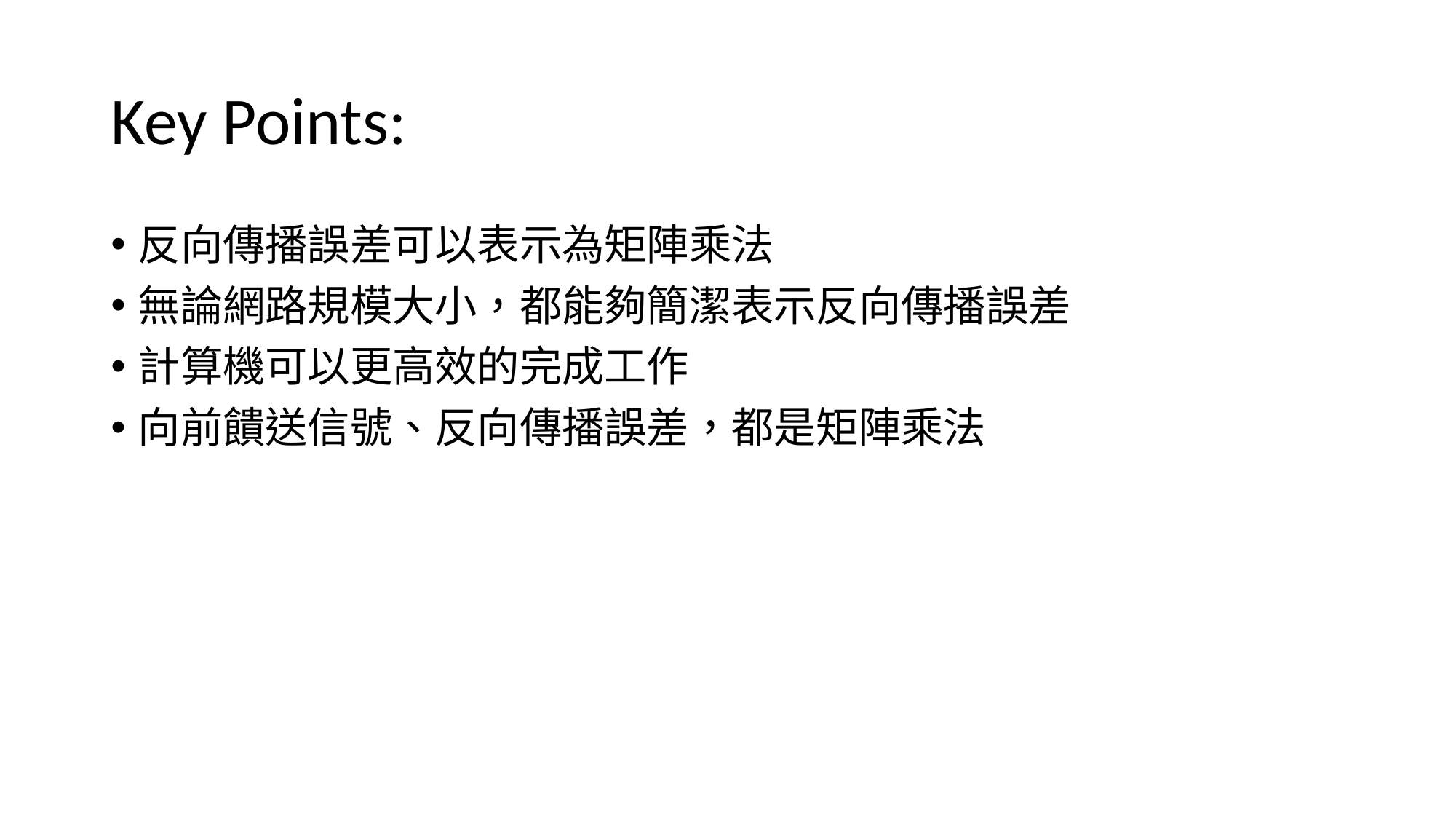

# Key Points:
反向傳播誤差可以表示為矩陣乘法
無論網路規模大小，都能夠簡潔表示反向傳播誤差
計算機可以更高效的完成工作
向前饋送信號、反向傳播誤差，都是矩陣乘法